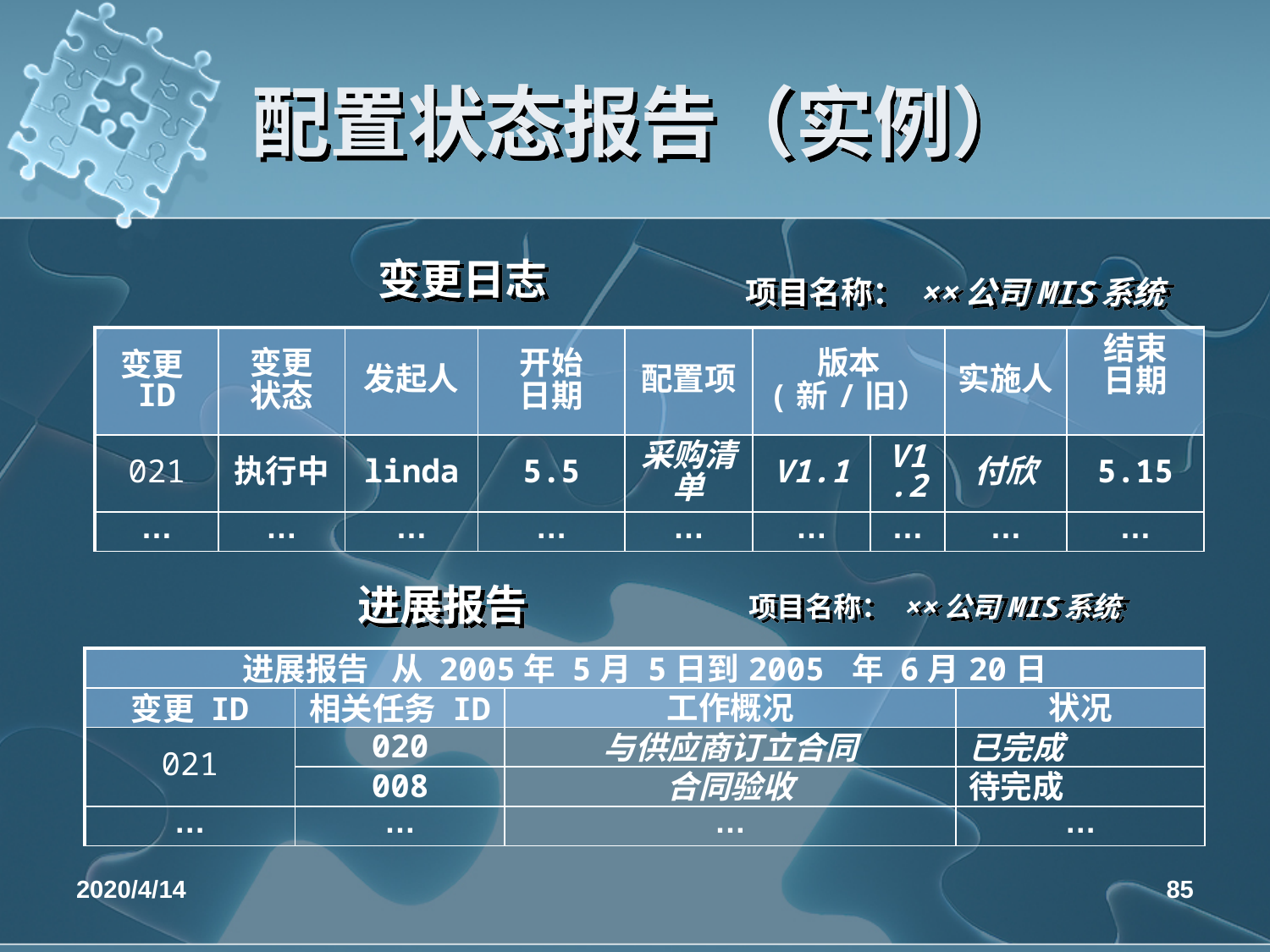

# 配置状态报告（实例）
变更日志
项目名称： ××公司MIS系统
| 变更ID | 变更 状态 | 发起人 | 开始 日期 | 配置项 | 版本 (新/旧） |  | 实施人 | 结束 日期 |
| --- | --- | --- | --- | --- | --- | --- | --- | --- |
| 021 | 执行中 | linda | 5.5 | 采购清单 | V1.1 | V1.2 | 付欣 | 5.15 |
| … | … | … | … | … | … | … | … | … |
进展报告
项目名称： ××公司MIS系统
| 进展报告 从 2005年 5月 5日到2005 年 6月20日 |  |  |  |
| --- | --- | --- | --- |
| 变更 ID | 相关任务 ID | 工作概况 | 状况 |
| 021 | 020 | 与供应商订立合同 | 已完成 |
|  | 008 | 合同验收 | 待完成 |
| … | … | … | … |
2020/4/14
85